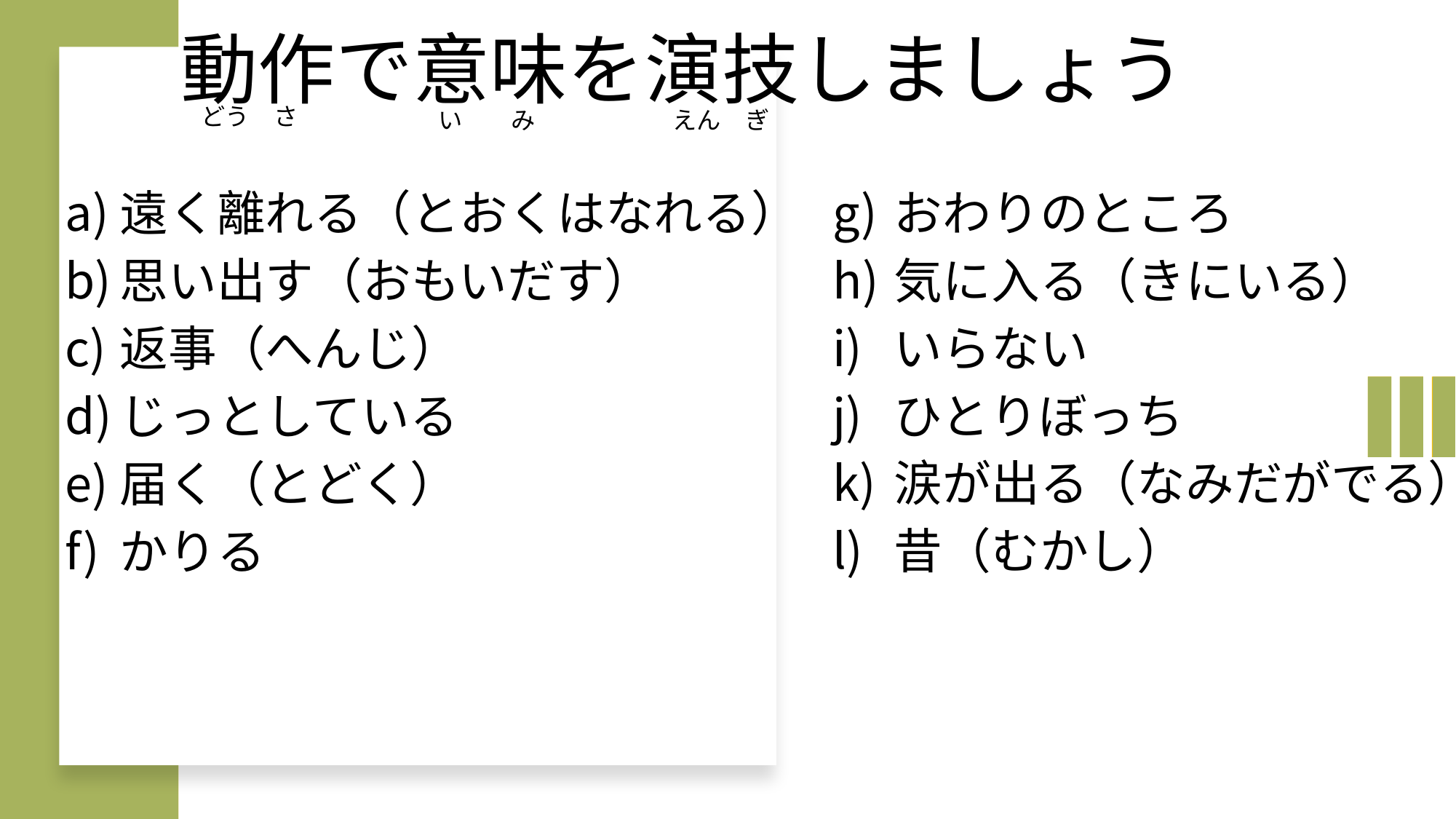

動作で意味を演技しましょう

どう　さ
　えん　ぎ
い　　み
おわりのところ
気に入る（きにいる）
いらない
ひとりぼっち
涙が出る（なみだがでる）
昔（むかし）

遠く離れる（とおくはなれる）
思い出す（おもいだす）
返事（へんじ）
じっとしている
届く（とどく）
かりる